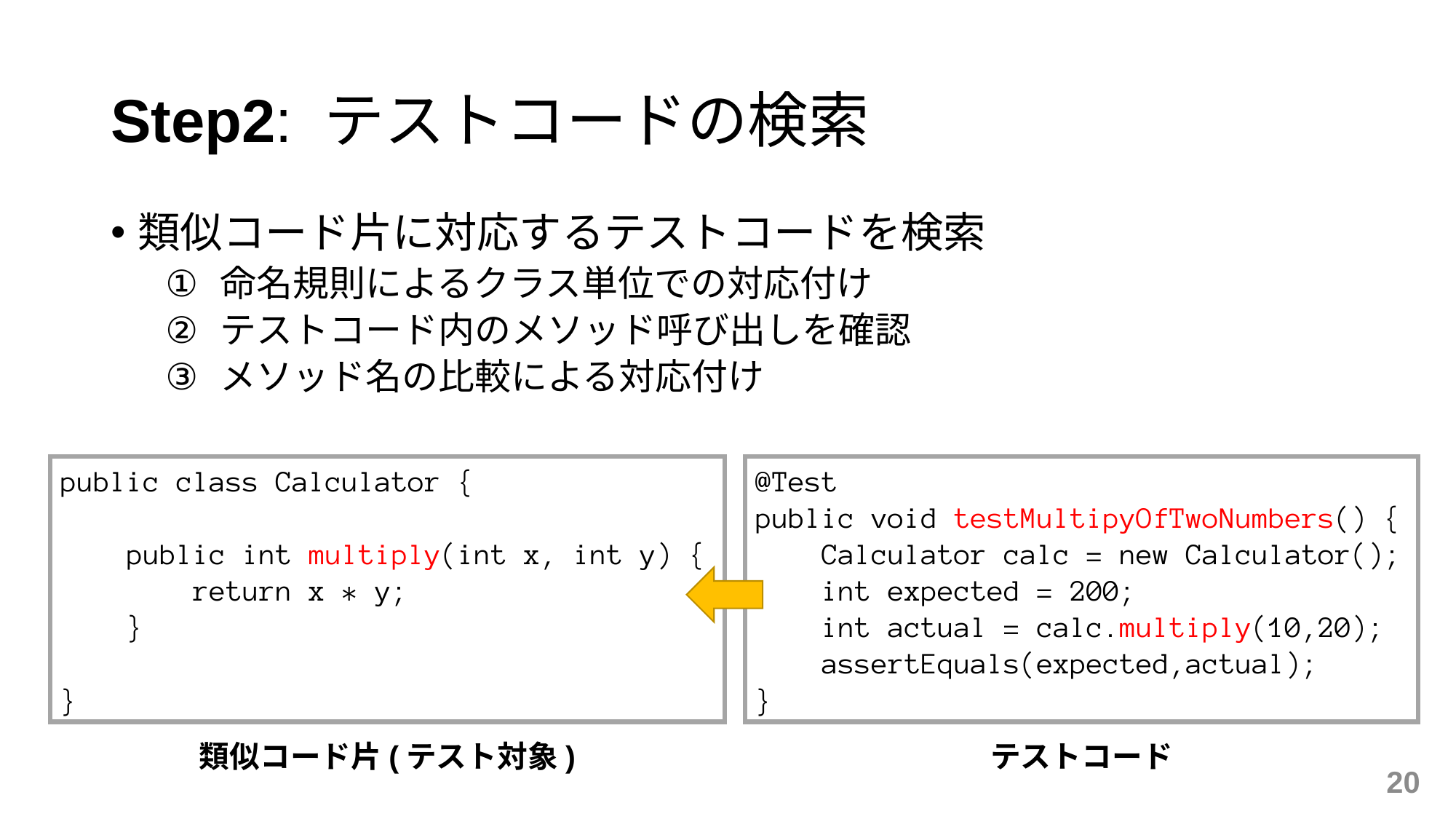

# Step2: テストコードの検索
類似コード片に対応するテストコードを検索
命名規則によるクラス単位での対応付け
テストコード内のメソッド呼び出しを確認
メソッド名の比較による対応付け

public class Calculator {

    public int multiply(int x, int y) {
        return x * y;
    }

}
@Test
public void testMultipyOfTwoNumbers() {
    Calculator calc = new Calculator();
    int expected = 200;
    int actual = calc.multiply(10,20);
    assertEquals(expected,actual);
}

類似コード片(テスト対象)
テストコード
20